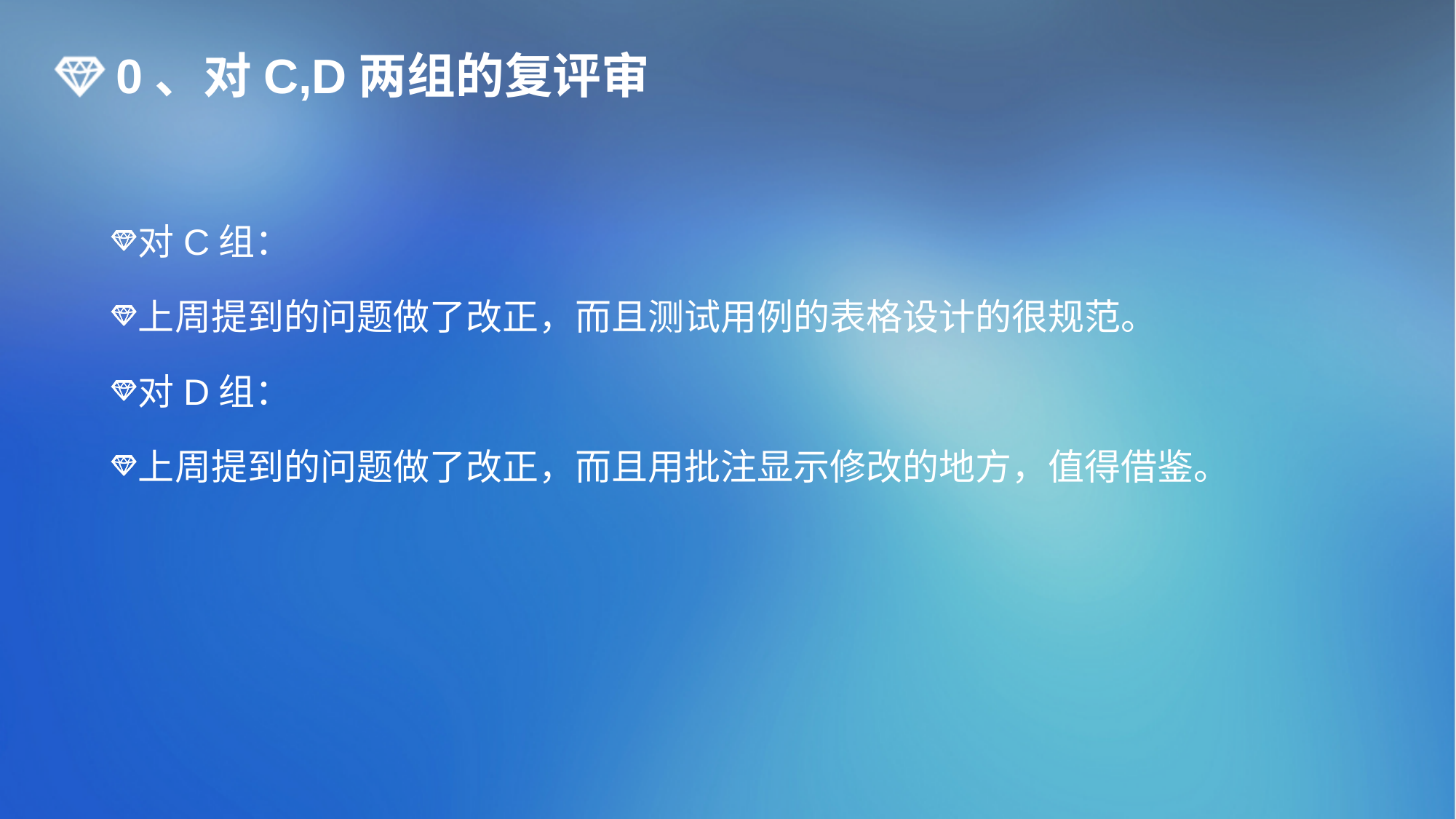

# 0、对C,D两组的复评审

对C组：
上周提到的问题做了改正，而且测试用例的表格设计的很规范。
对D组：
上周提到的问题做了改正，而且用批注显示修改的地方，值得借鉴。